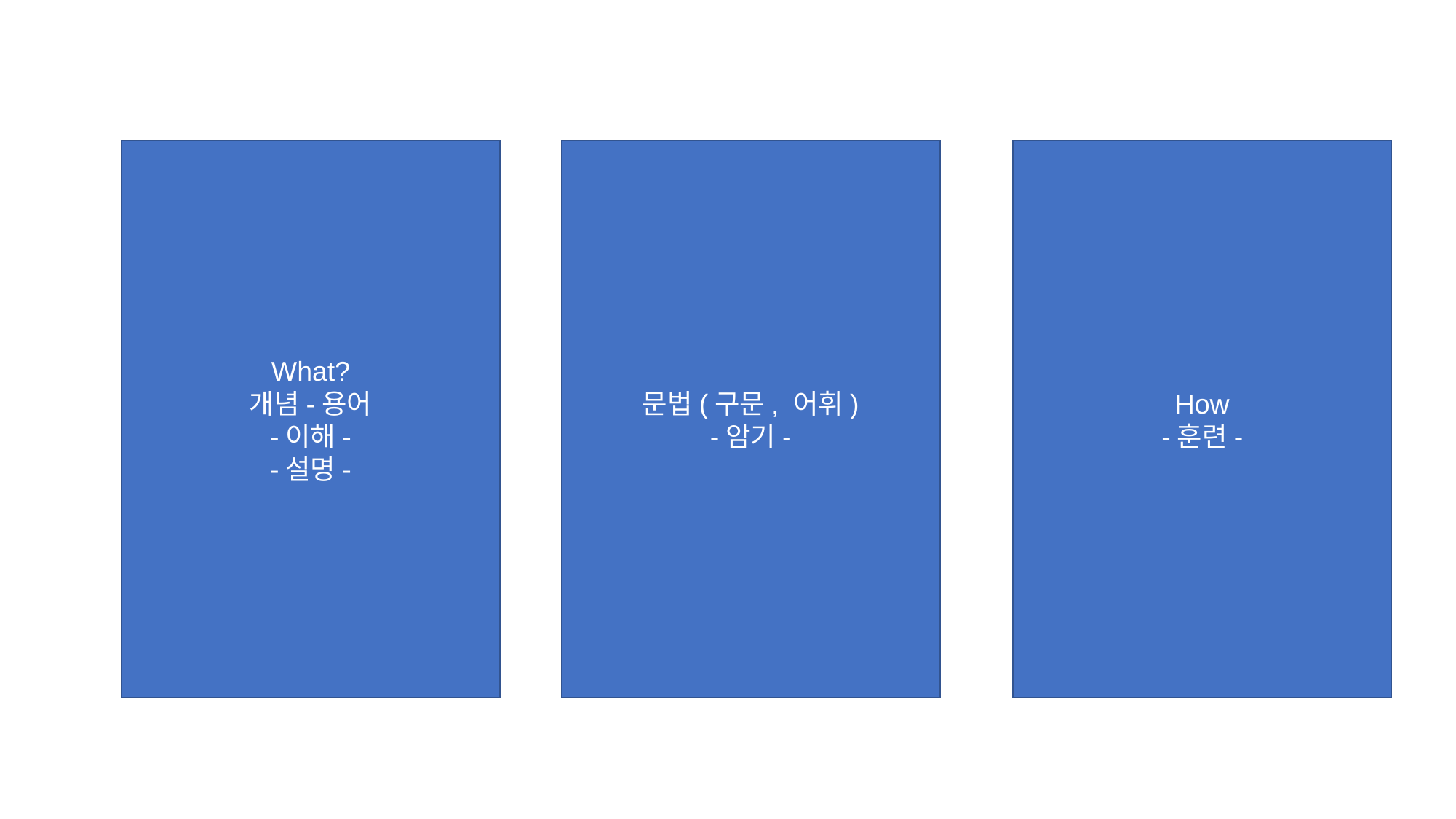

What?
개념-용어
-이해-
-설명-
문법(구문, 어휘)
-암기-
How
-훈련-